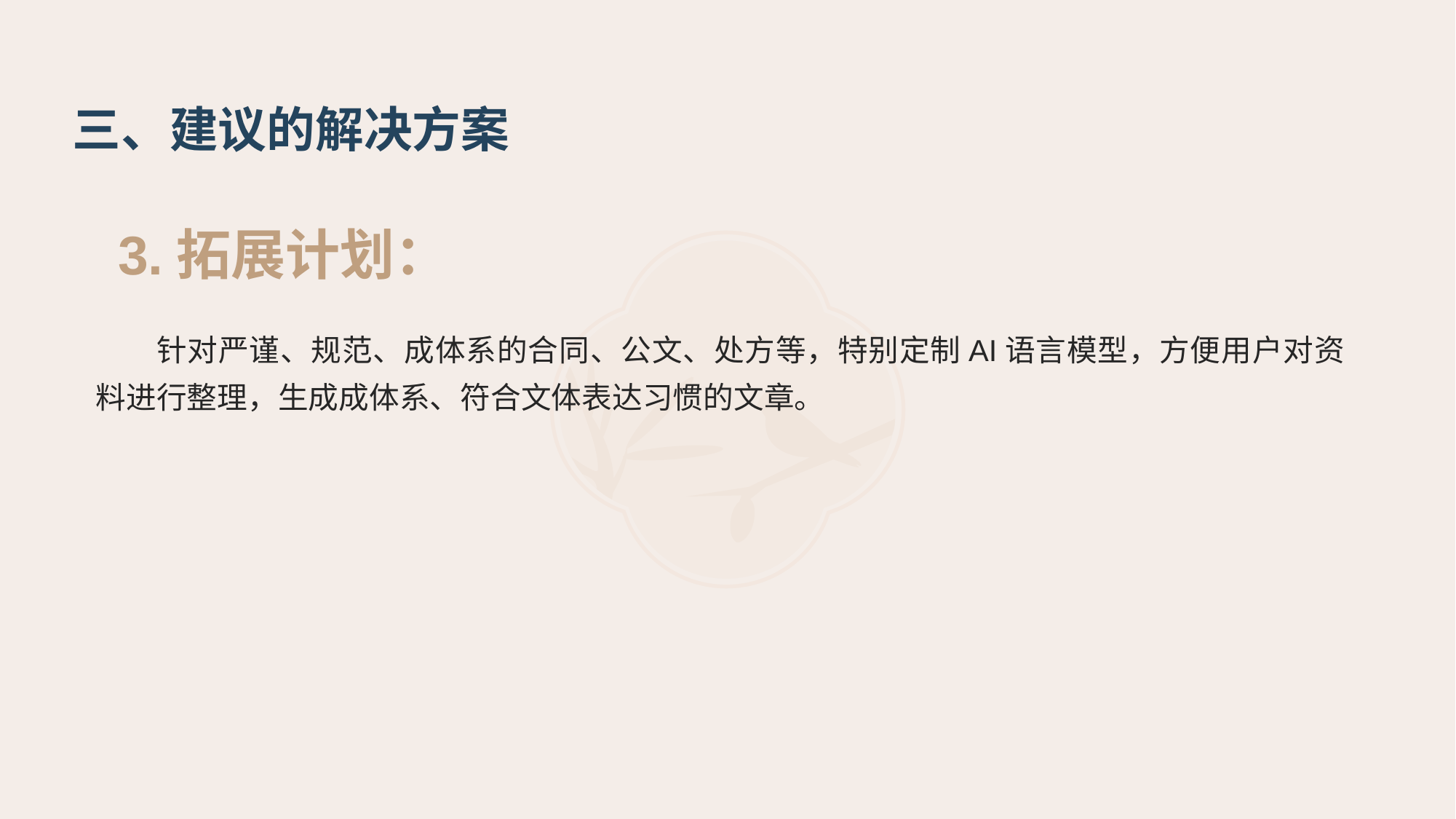

# 三、建议的解决方案
3.拓展计划：
针对严谨、规范、成体系的合同、公文、处方等，特别定制AI语言模型，方便用户对资料进行整理，生成成体系、符合文体表达习惯的文章。